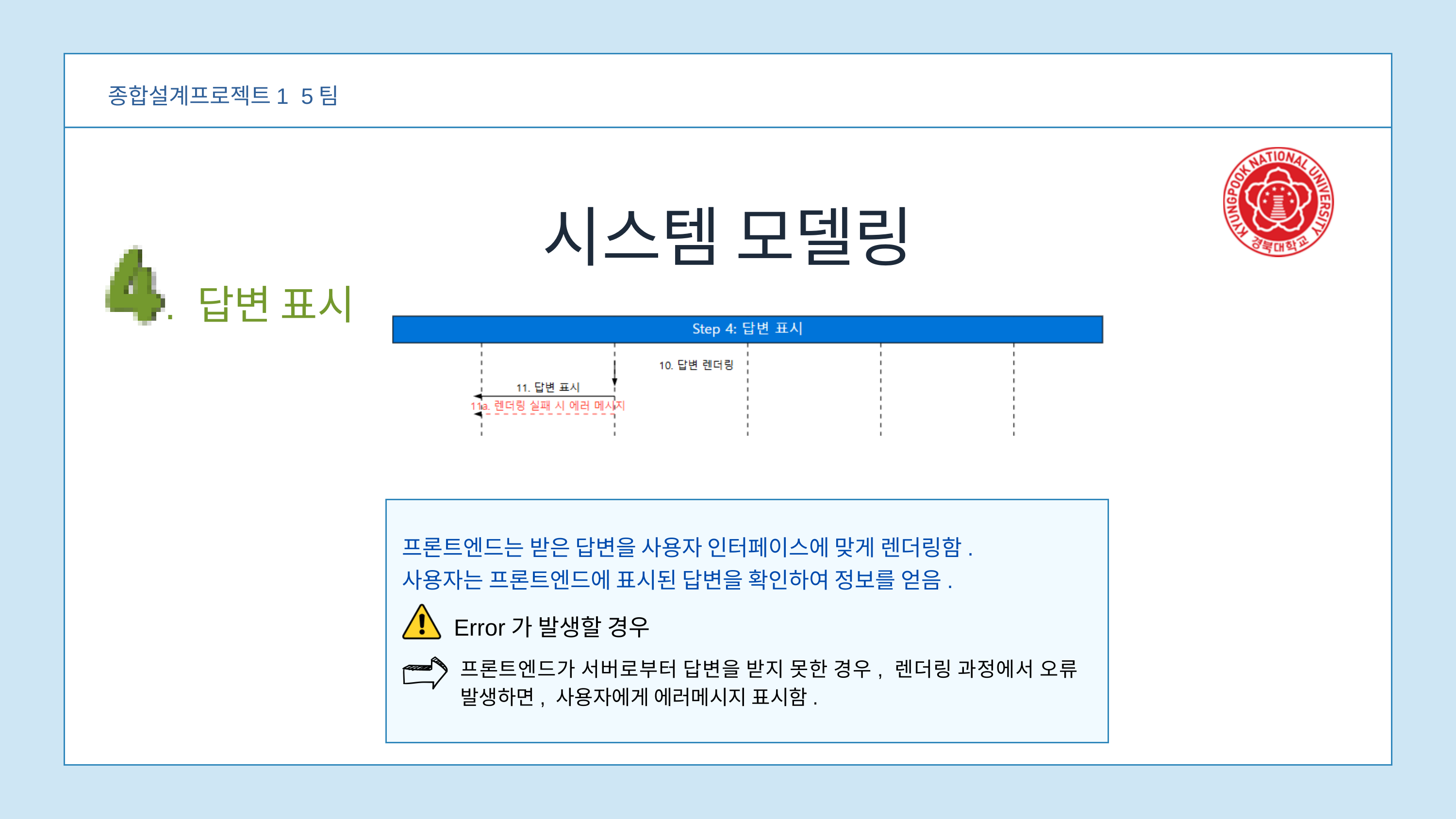

종합설계프로젝트1  5팀

시스템 모델링

. 답변 표시

프론트엔드는 받은 답변을 사용자 인터페이스에 맞게 렌더링함.
사용자는 프론트엔드에 표시된 답변을 확인하여 정보를 얻음.

Error가 발생할 경우
프론트엔드가 서버로부터 답변을 받지 못한 경우, 렌더링 과정에서 오류 발생하면, 사용자에게 에러메시지 표시함.